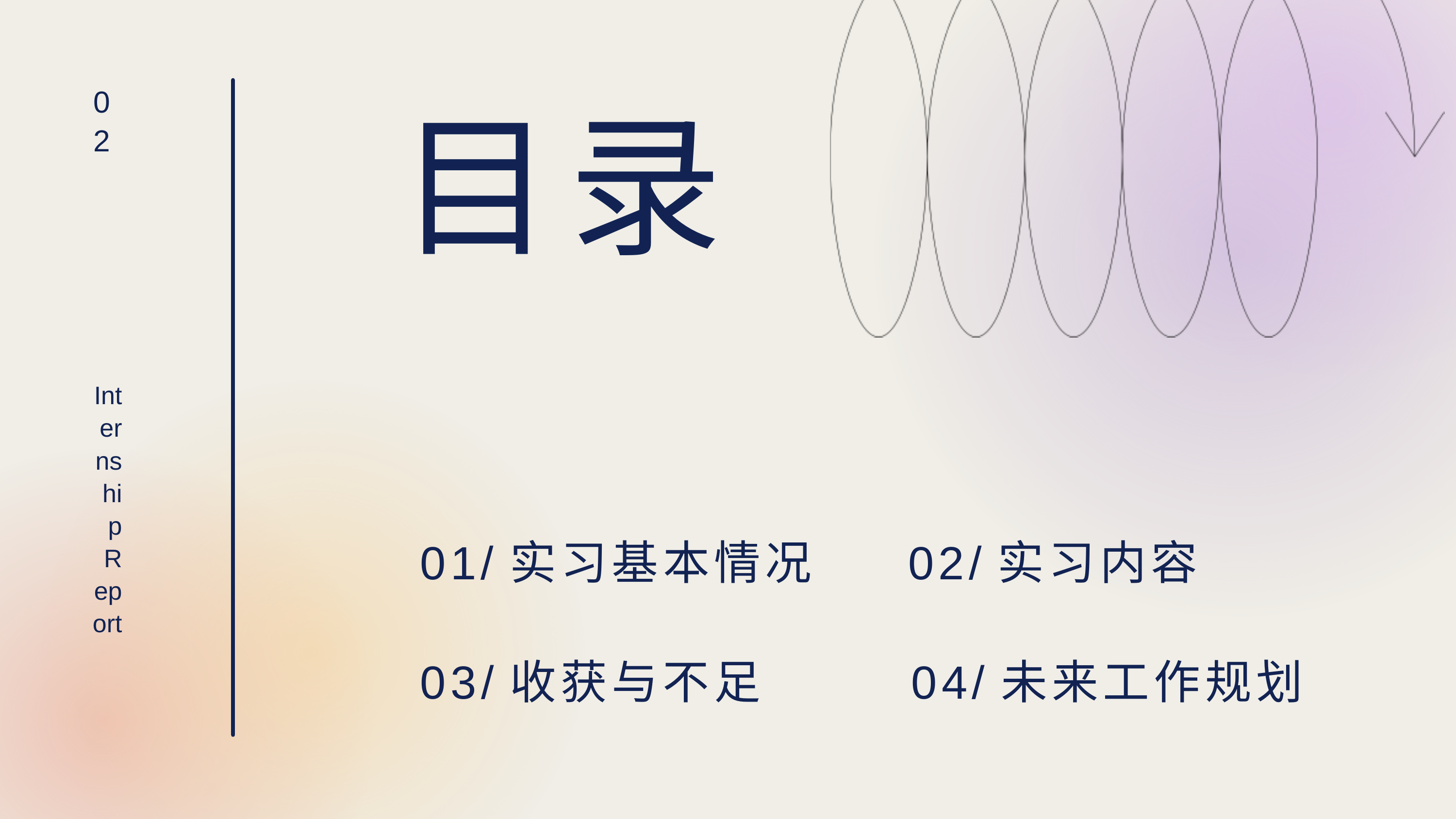

目录
02
Internship Report

01/实习基本情况
02/实习内容
03/收获与不足
04/未来工作规划